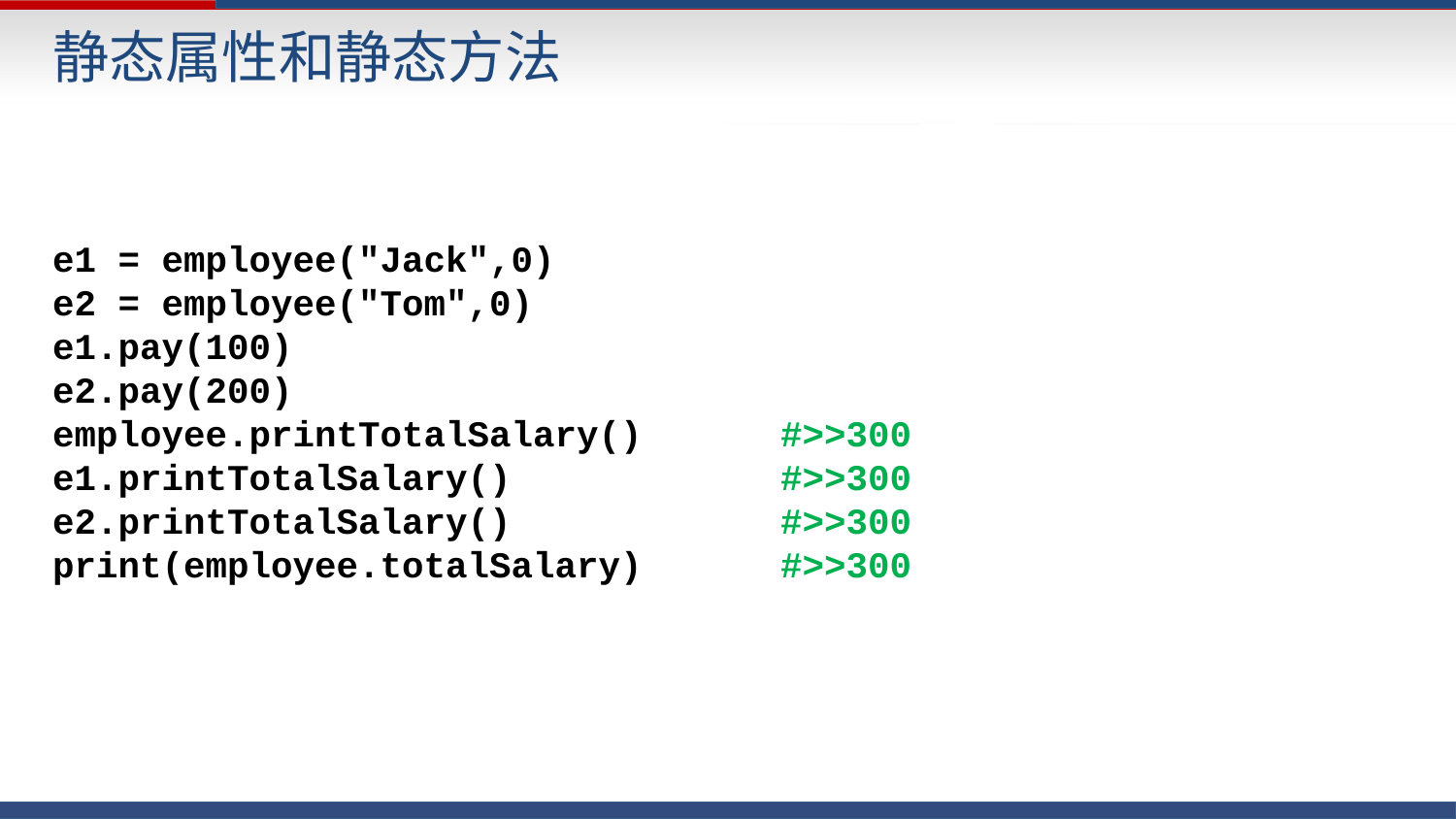

静态属性和静态方法

e1 = employee("Jack",0)
e2 = employee("Tom",0)
e1.pay(100)
e2.pay(200)
employee.printTotalSalary()	#>>300
e1.printTotalSalary()		#>>300
e2.printTotalSalary()		#>>300
print(employee.totalSalary)	#>>300